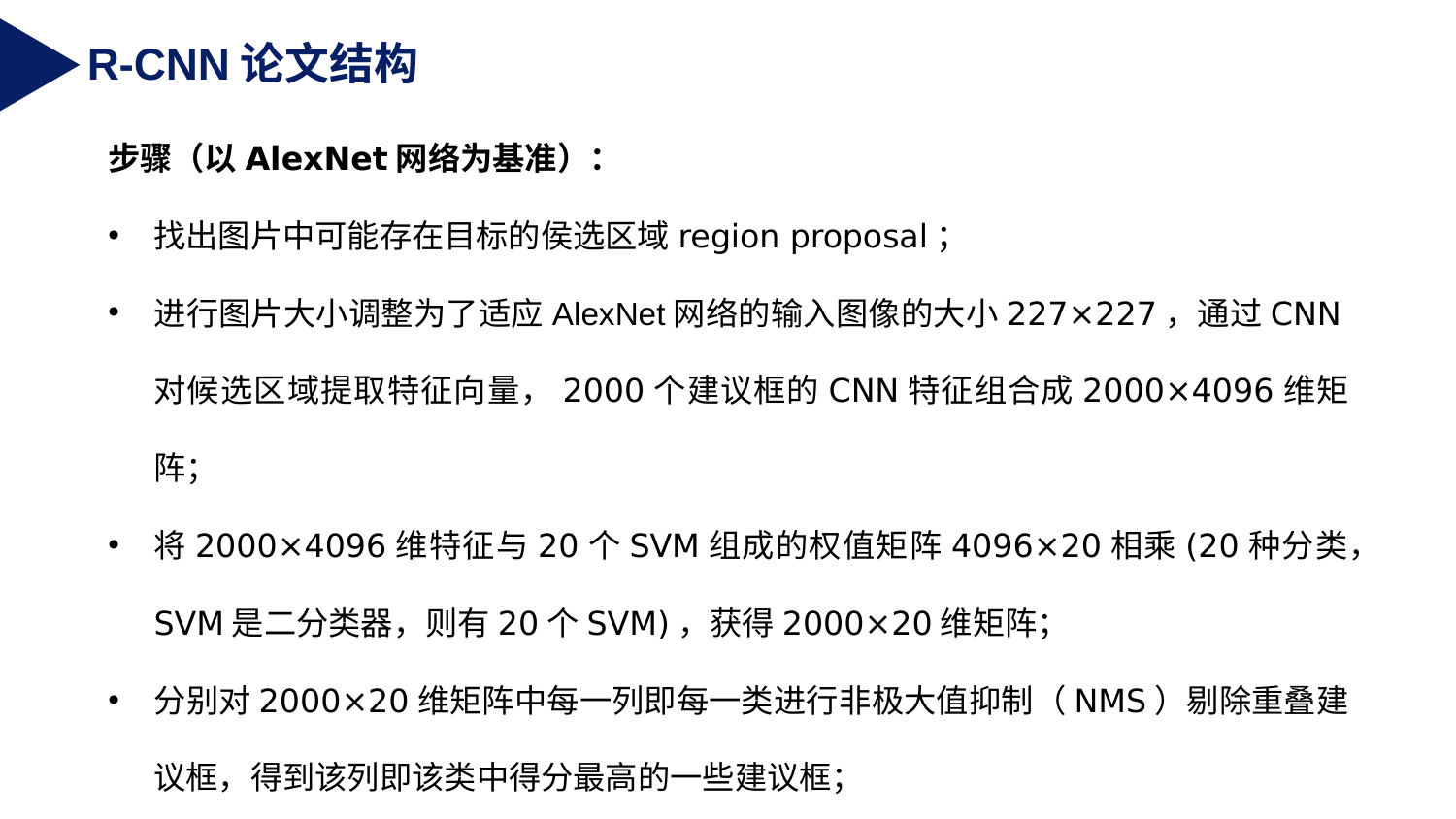

R-CNN论文结构
步骤（以AlexNet网络为基准）：
找出图片中可能存在目标的侯选区域region proposal；
进行图片大小调整为了适应AlexNet网络的输入图像的大小227×227，通过CNN对候选区域提取特征向量，2000个建议框的CNN特征组合成2000×4096维矩阵；
将2000×4096维特征与20个SVM组成的权值矩阵4096×20相乘(20种分类，SVM是二分类器，则有20个SVM)，获得2000×20维矩阵；
分别对2000×20维矩阵中每一列即每一类进行非极大值抑制（NMS）剔除重叠建议框，得到该列即该类中得分最高的一些建议框；
修正bbox，对bbox做回归微调。